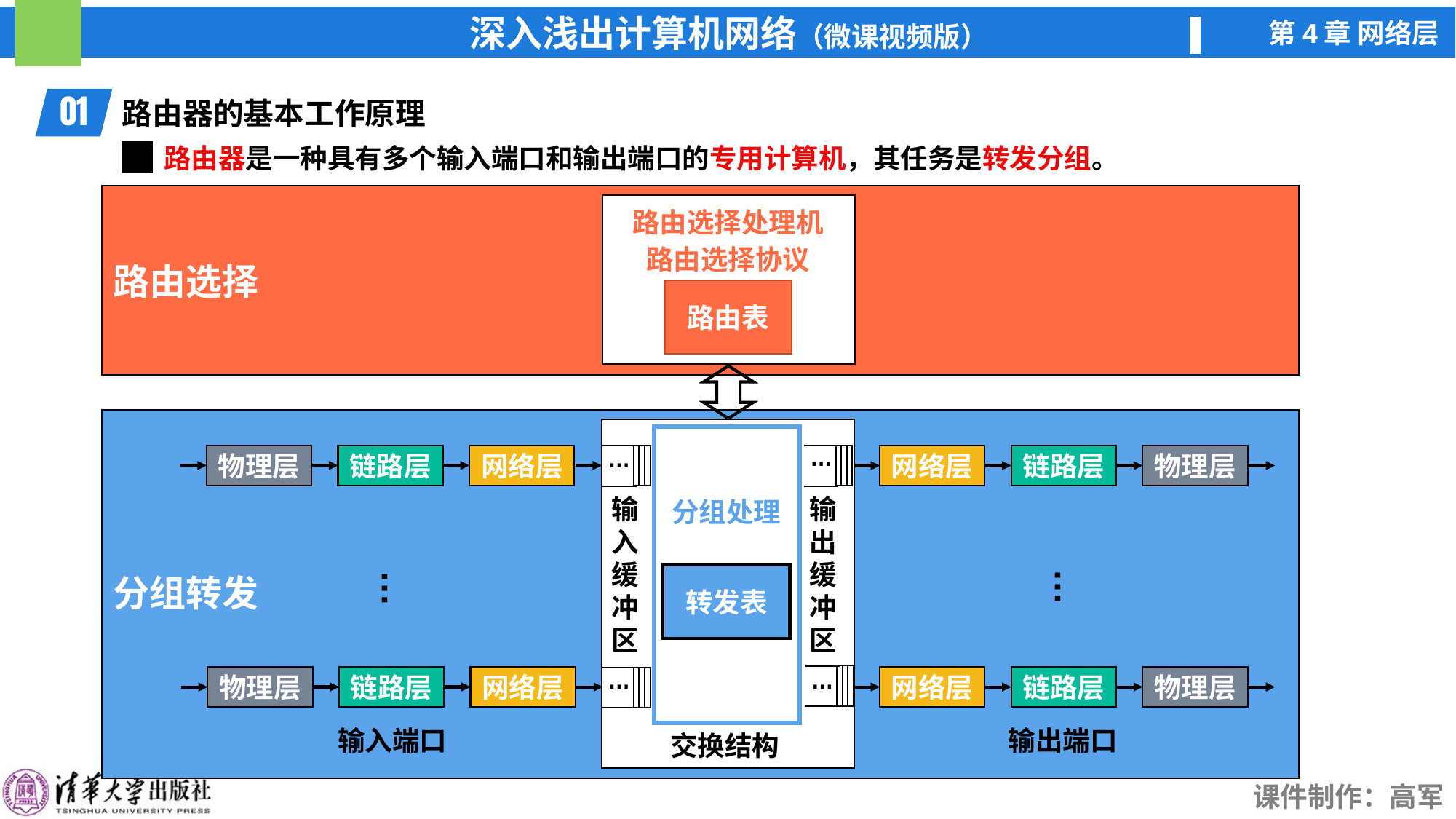

01
路由器的基本工作原理
路由器是一种具有多个输入端口和输出端口的专用计算机，其任务是转发分组。

路由选择

路由选择处理机
路由选择协议
路由表

…

…

物理层
链路层
网络层
网络层
链路层
物理层
输
入
缓
冲
区
输
出缓
冲
区
分组处理
…
…
转发表
…

…

物理层
链路层
网络层
网络层
链路层
物理层
输入端口
输出端口
交换结构

分组转发